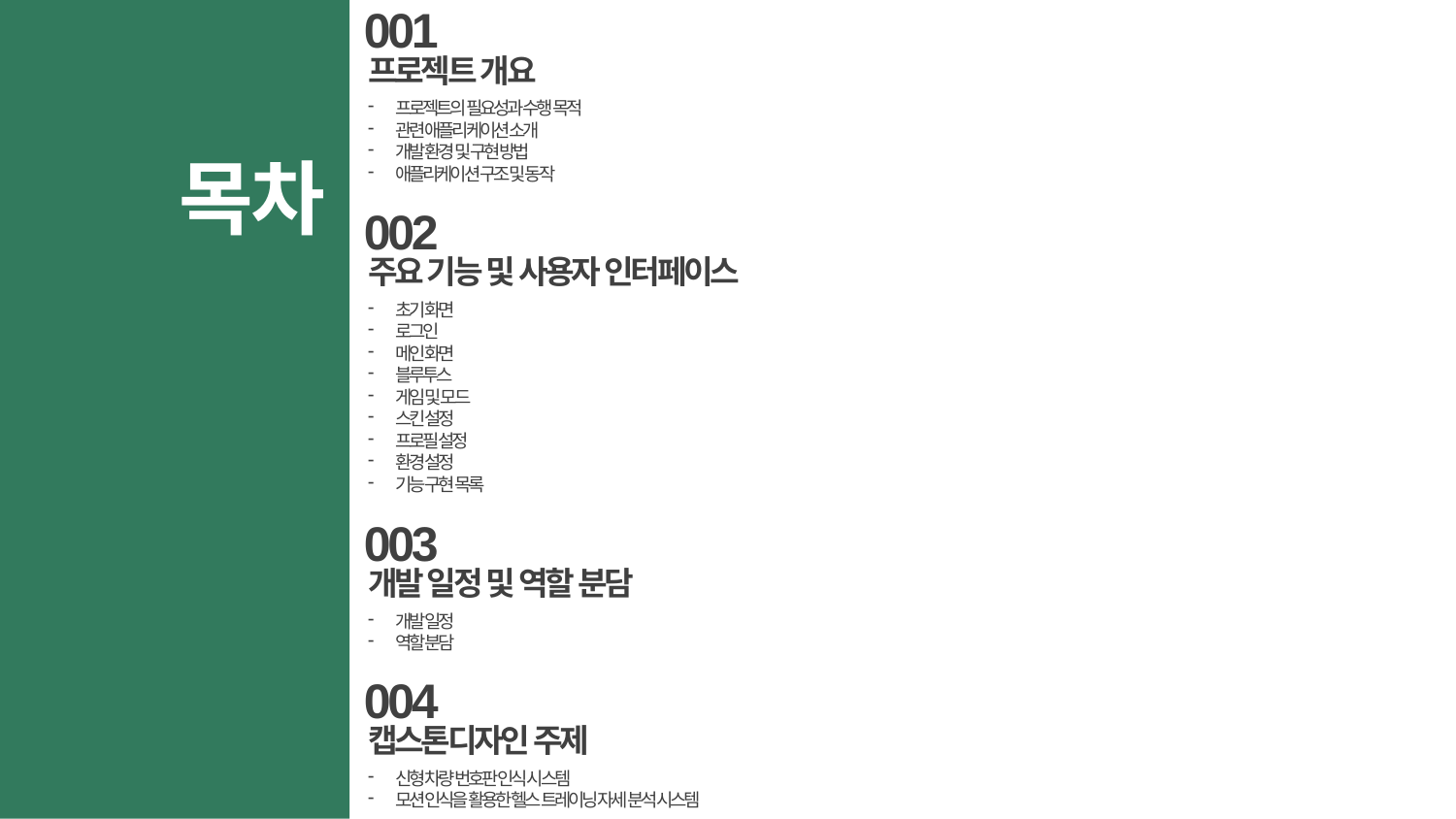

001
프로젝트 개요
프로젝트의 필요성과 수행 목적
관련 애플리케이션 소개
개발 환경 및 구현 방법
애플리케이션 구조 및 동작
목차
002
주요 기능 및 사용자 인터페이스
초기 화면
로그인
메인 화면
블루투스
게임 및 모드
스킨 설정
프로필 설정
환경 설정
기능 구현 목록
003
개발 일정 및 역할 분담
개발 일정
역할 분담
004
캡스톤디자인 주제
신형 차량 번호판 인식 시스템
모션 인식을 활용한 헬스 트레이닝 자세 분석 시스템